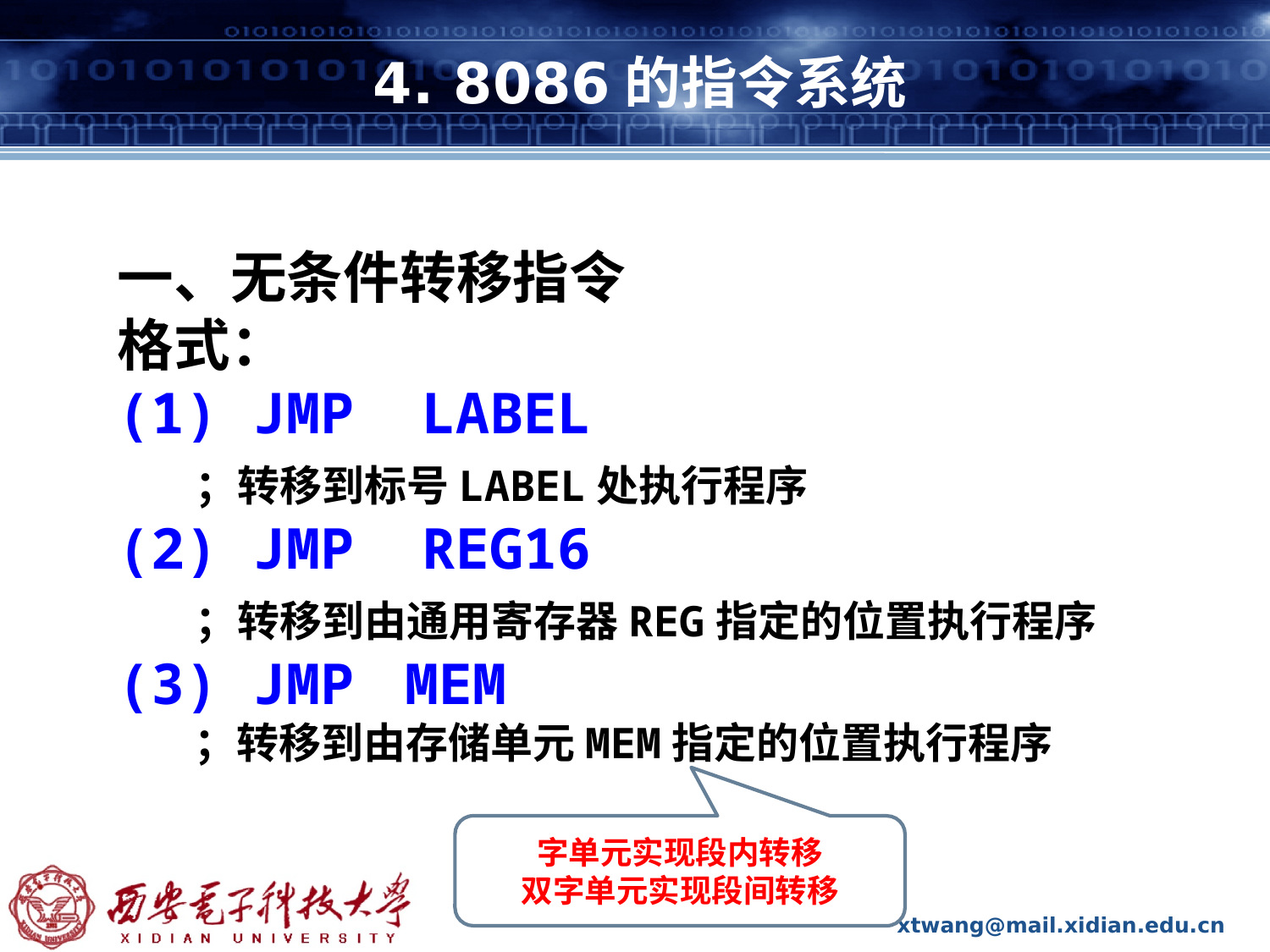

# 4. 8086的指令系统
一、无条件转移指令
格式：
(1) JMP  LABEL
     ；转移到标号LABEL处执行程序
(2) JMP  REG16
     ；转移到由通用寄存器REG指定的位置执行程序
(3) JMP	 MEM
       ；转移到由存储单元MEM指定的位置执行程序
字单元实现段内转移
双字单元实现段间转移